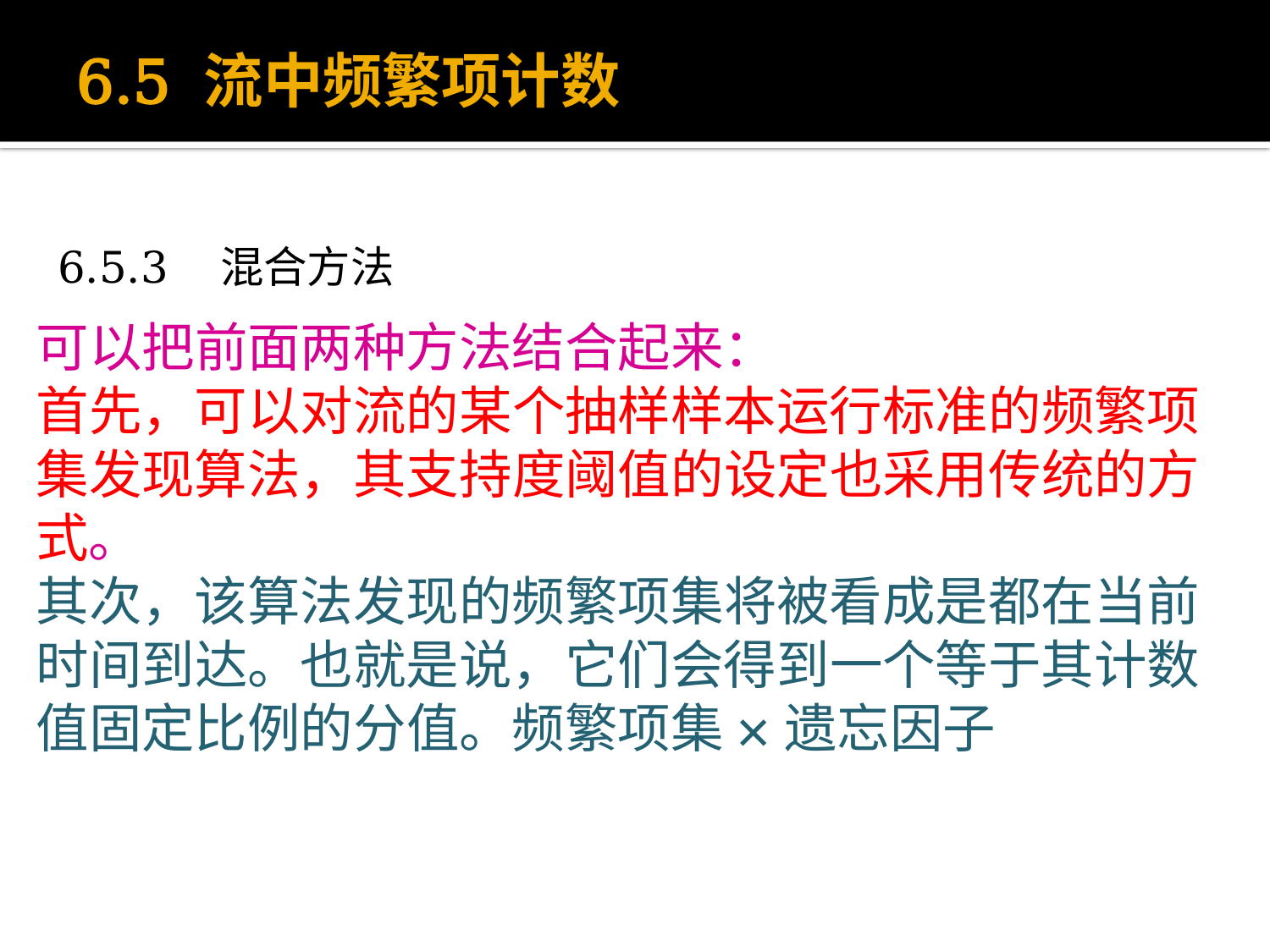

# 6.5 流中频繁项计数
6.5.3   混合方法
可以把前面两种方法结合起来：
首先，可以对流的某个抽样样本运行标准的频繁项集发现算法，其支持度阈值的设定也采用传统的方式。
其次，该算法发现的频繁项集将被看成是都在当前时间到达。也就是说，它们会得到一个等于其计数值固定比例的分值。频繁项集×遗忘因子